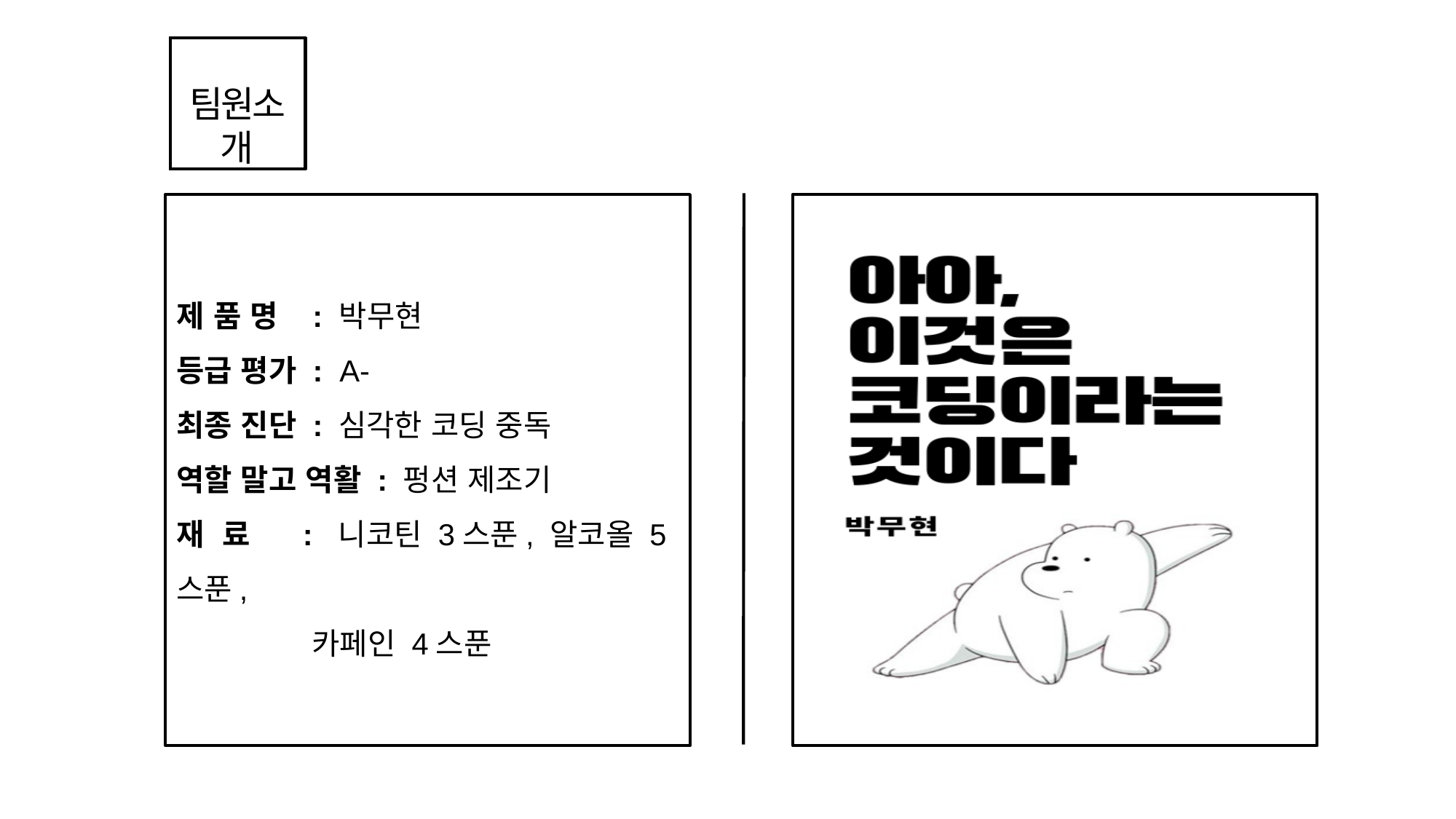

팀원소개

제품명 :박무현
등급 평가 :  A-
최종 진단 : 심각한 코딩 중독
역할 말고 역활 : 펑션 제조기
재료 :니코틴 3스푼, 알코올 5스푼,
               카페인 4스푼